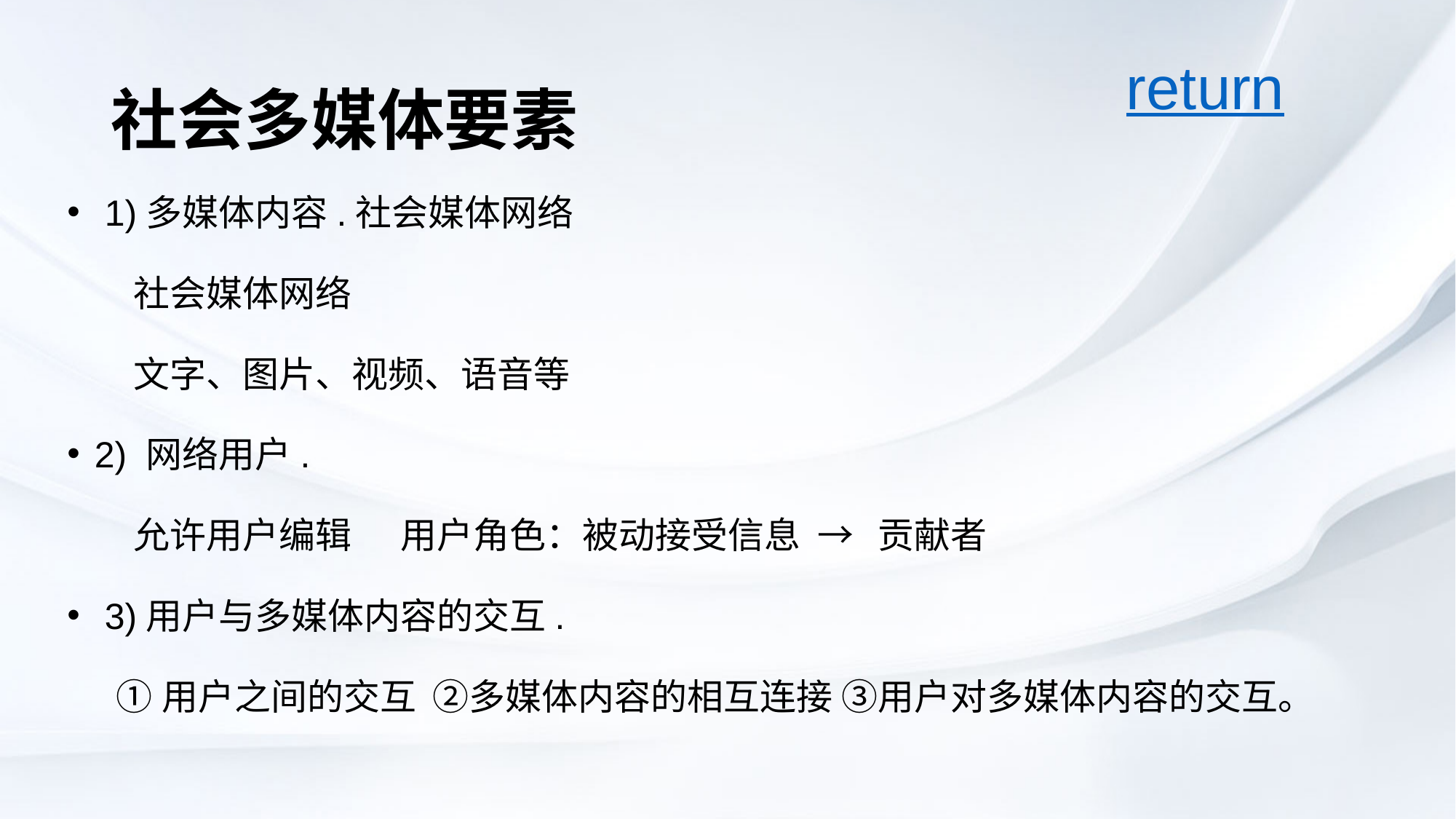

# 社会多媒体要素
return
 1)多媒体内容.社会媒体网络
       社会媒体网络
       文字、图片、视频、语音等
2) 网络用户.
       允许用户编辑      用户角色：被动接受信息  →   贡献者
 3)用户与多媒体内容的交互.
      ①用户之间的交互  ②多媒体内容的相互连接 ③用户对多媒体内容的交互。